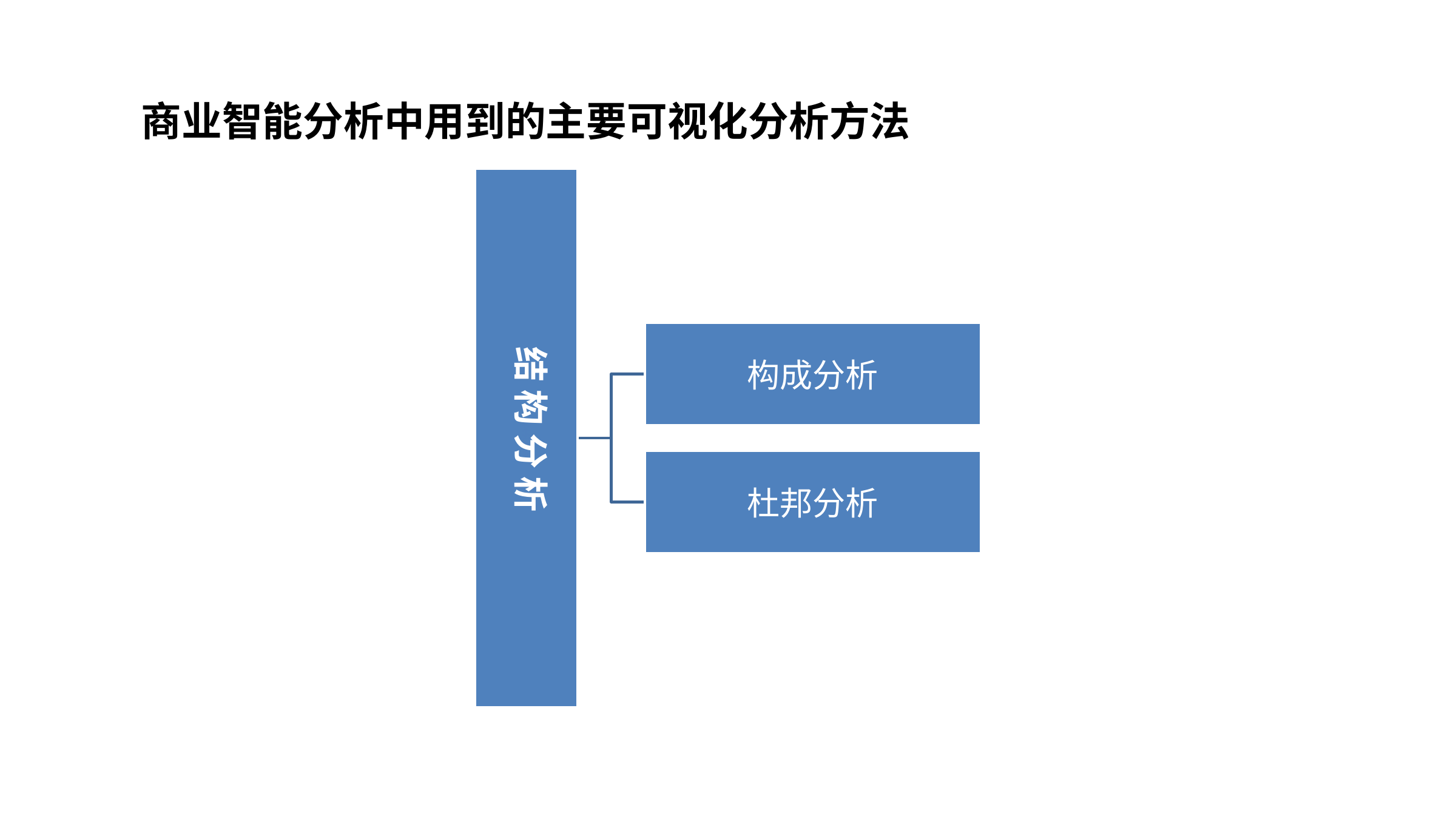

#
商业智能分析中用到的主要可视化分析方法

结构分析
构成分析
杜邦分析
结 构 分 析